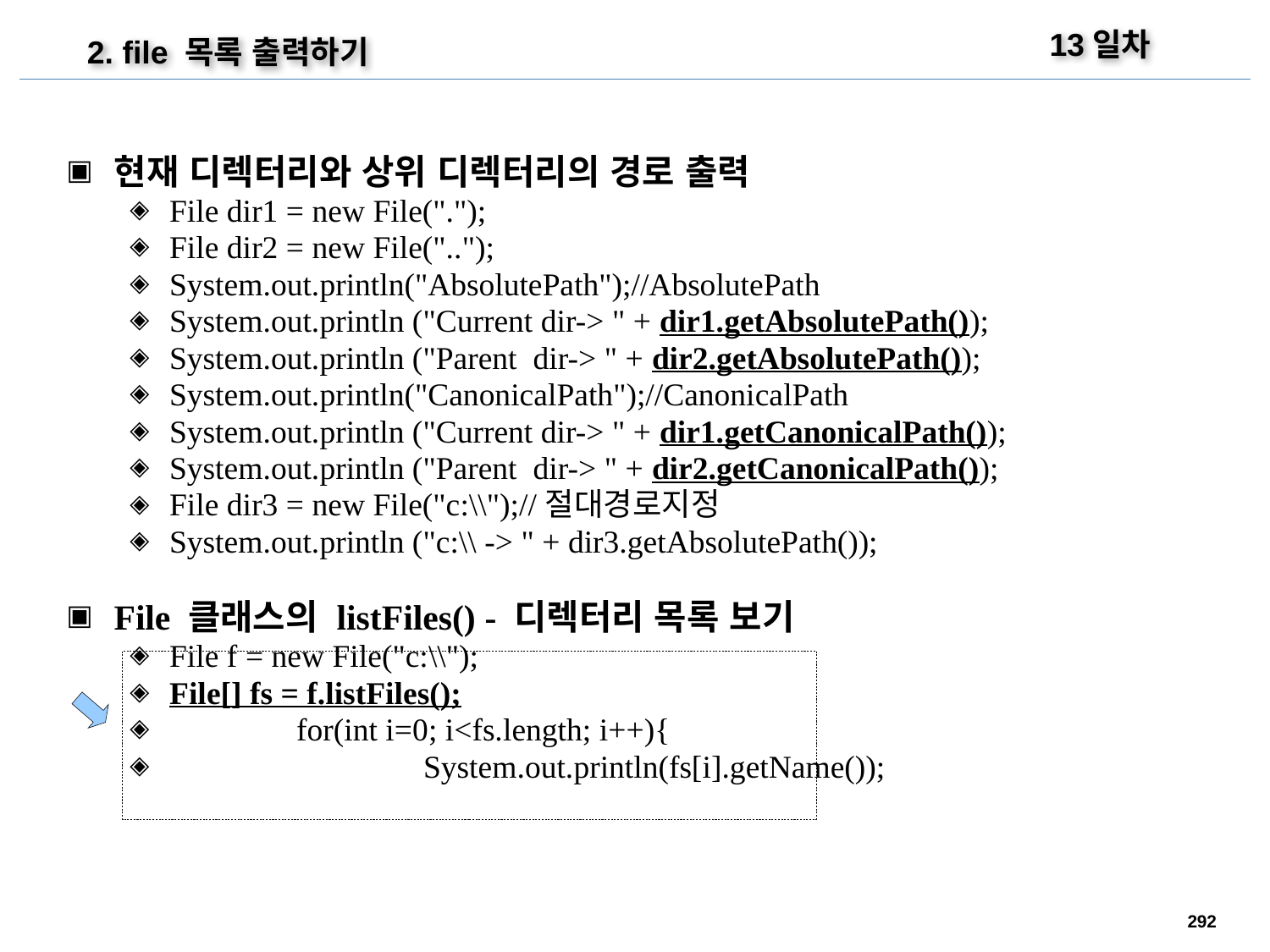

13일차
2. file 목록 출력하기
현재 디렉터리와 상위 디렉터리의 경로 출력
File dir1 = new File(".");
File dir2 = new File("..");
System.out.println("AbsolutePath");//AbsolutePath
System.out.println ("Current dir-> " + dir1.getAbsolutePath());
System.out.println ("Parent  dir-> " + dir2.getAbsolutePath());
System.out.println("CanonicalPath");//CanonicalPath
System.out.println ("Current dir-> " + dir1.getCanonicalPath());
System.out.println ("Parent  dir-> " + dir2.getCanonicalPath());
File dir3 = new File("c:\\");//절대경로지정
System.out.println ("c:\\ -> " + dir3.getAbsolutePath());

File 클래스의 listFiles() - 디렉터리 목록 보기
File f = new File("c:\\");
File[] fs = f.listFiles();
	for(int i=0; i<fs.length; i++){
		System.out.println(fs[i].getName());